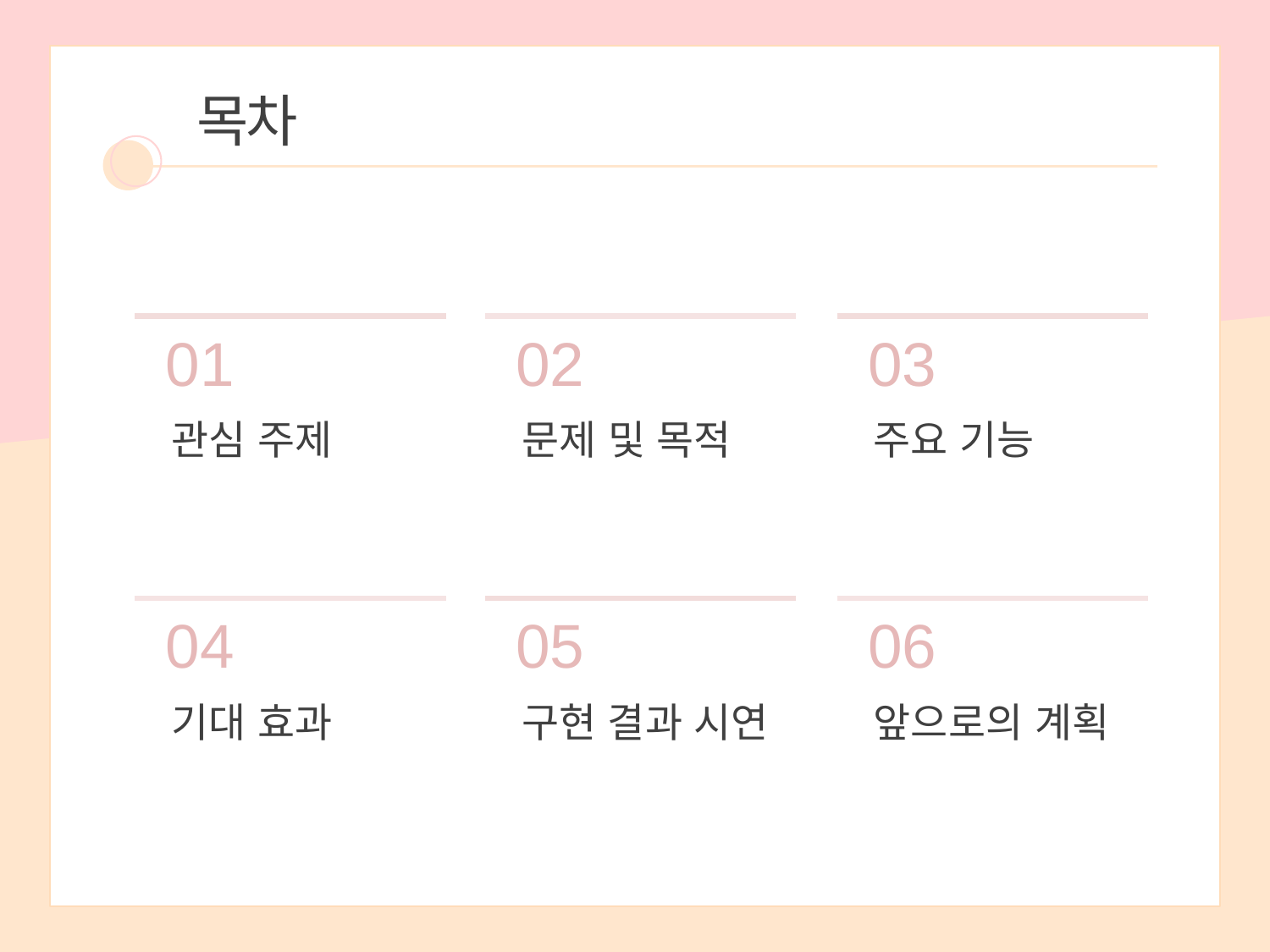

목차
01
02
03
관심 주제
문제 및 목적
주요 기능
04
05
06
기대 효과
구현 결과 시연
앞으로의 계획